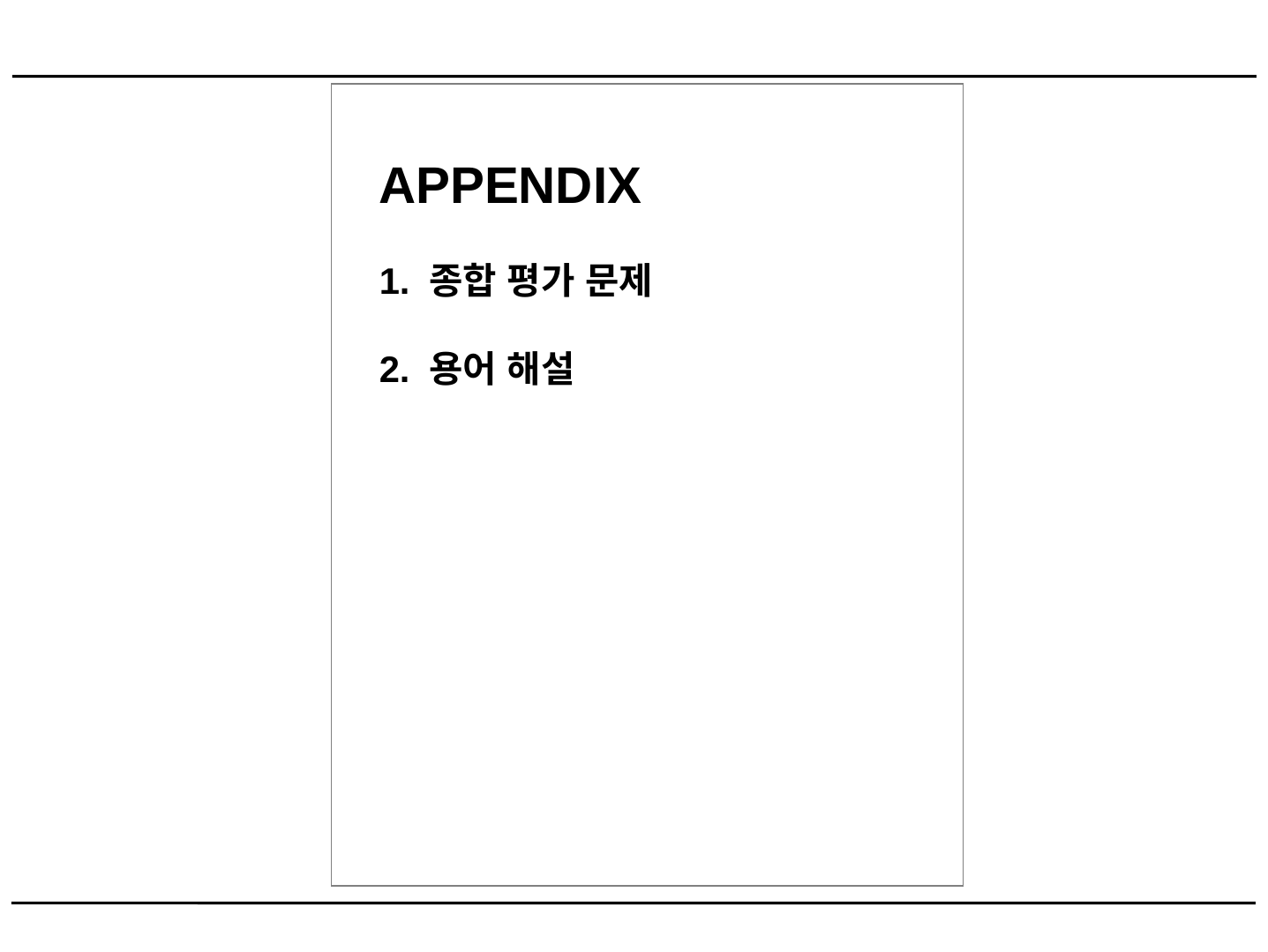

APPENDIX
1. 종합 평가 문제
2. 용어 해설